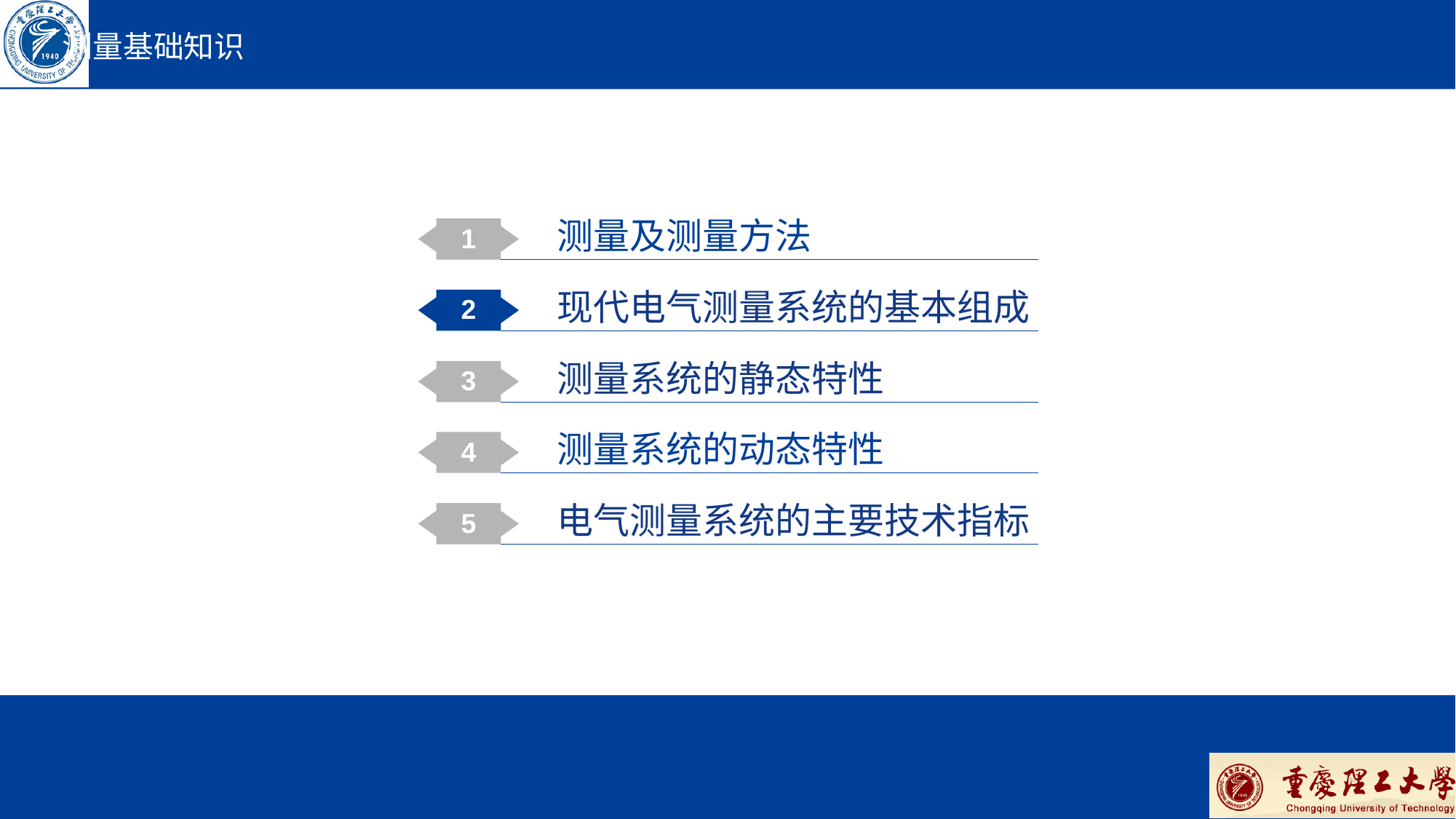

# 测量基础知识
测量及测量方法
1

现代电气测量系统的基本组成
2

测量系统的静态特性
3

测量系统的动态特性
4

电气测量系统的主要技术指标
5